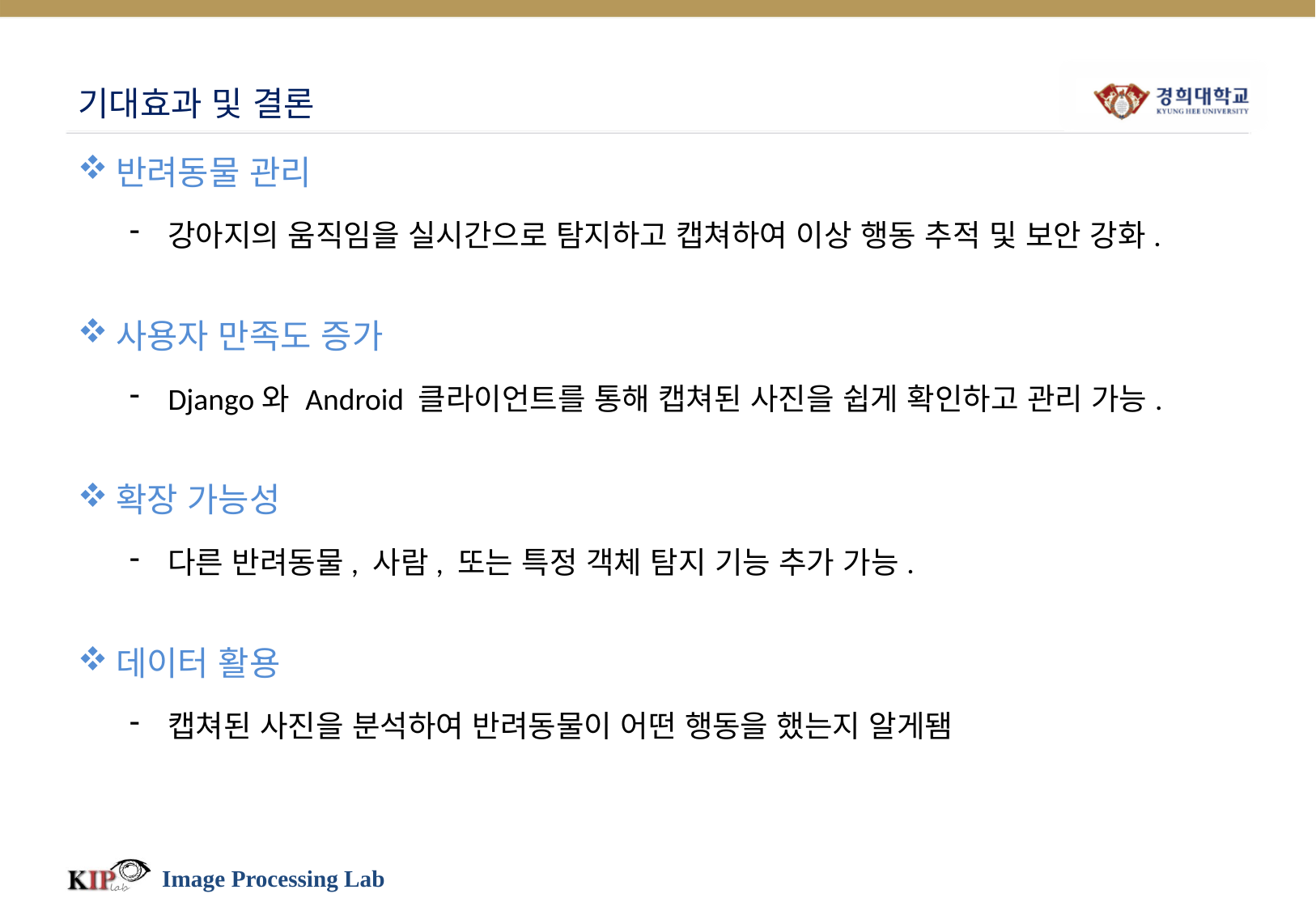

# 기대효과 및 결론
반려동물 관리
강아지의 움직임을 실시간으로 탐지하고 캡쳐하여 이상 행동 추적 및 보안 강화.

사용자 만족도 증가
Django와 Android 클라이언트를 통해 캡쳐된 사진을 쉽게 확인하고 관리 가능.

확장 가능성
다른 반려동물, 사람, 또는 특정 객체 탐지 기능 추가 가능.

데이터 활용
캡쳐된 사진을 분석하여 반려동물이 어떤 행동을 했는지 알게됌
Image Processing Lab